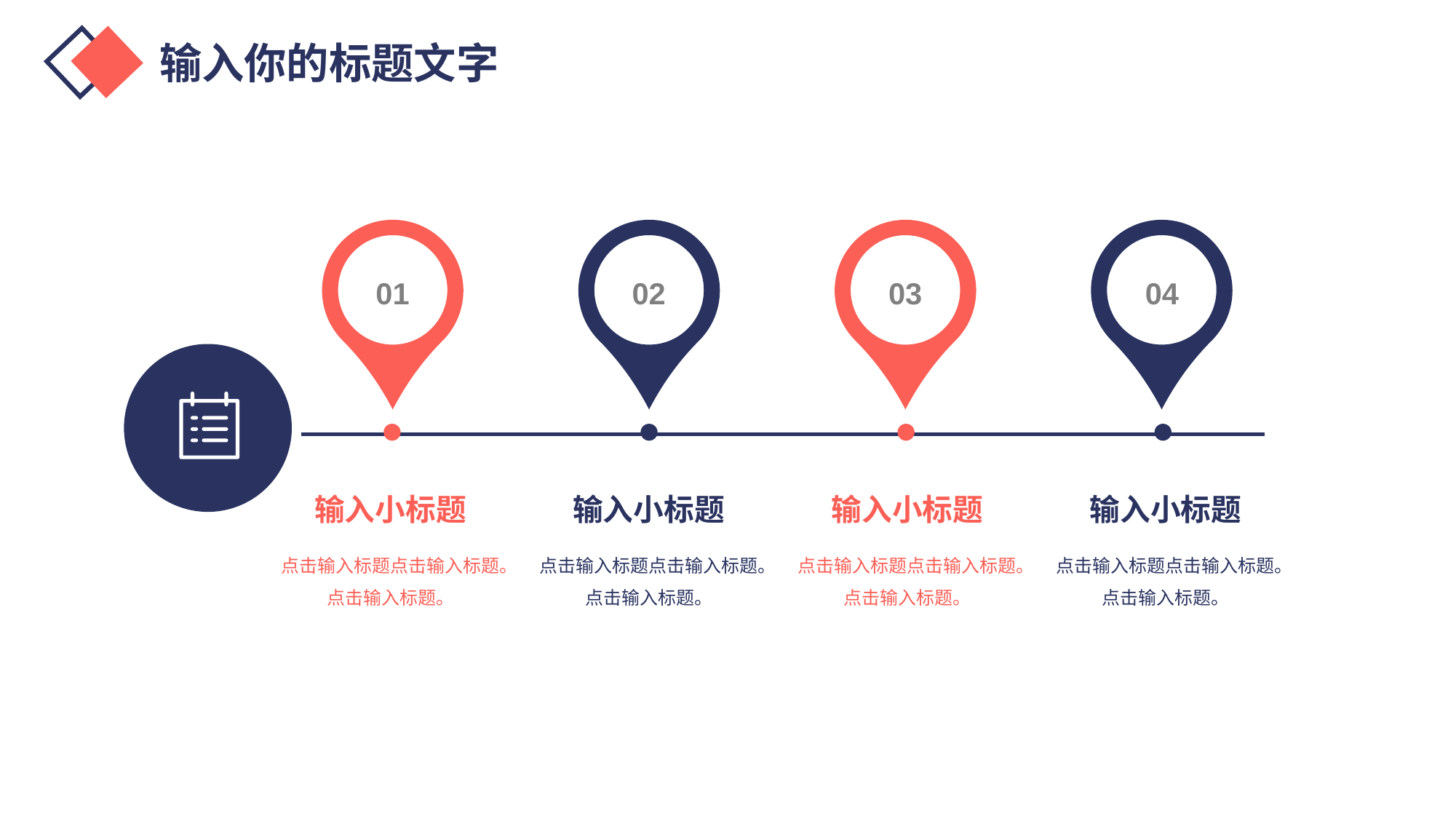

输入你的标题文字

04
03
01
02

输入小标题
输入小标题
输入小标题
输入小标题
点击输入标题点击输入标题。点击输入标题。
点击输入标题点击输入标题。点击输入标题。
点击输入标题点击输入标题。点击输入标题。
点击输入标题点击输入标题。点击输入标题。